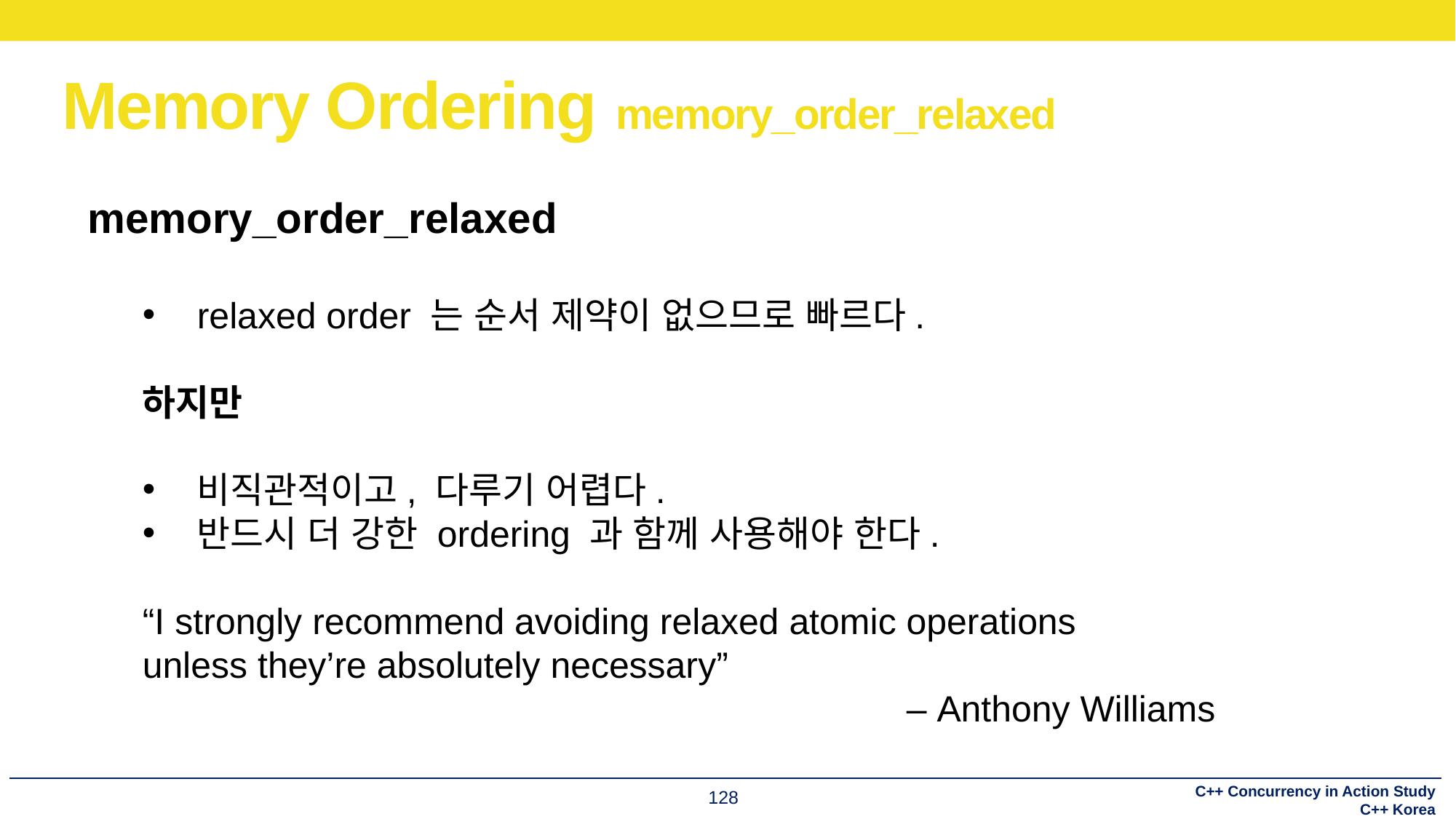

# Memory Ordering memory_order_relaxed
memory_order_relaxed

relaxed order 는 순서 제약이 없으므로 빠르다.

하지만

비직관적이고, 다루기 어렵다.
반드시 더 강한 ordering 과 함께 사용해야 한다.

“I strongly recommend avoiding relaxed atomic operations
unless they’re absolutely necessary”
							– Anthony Williams

128